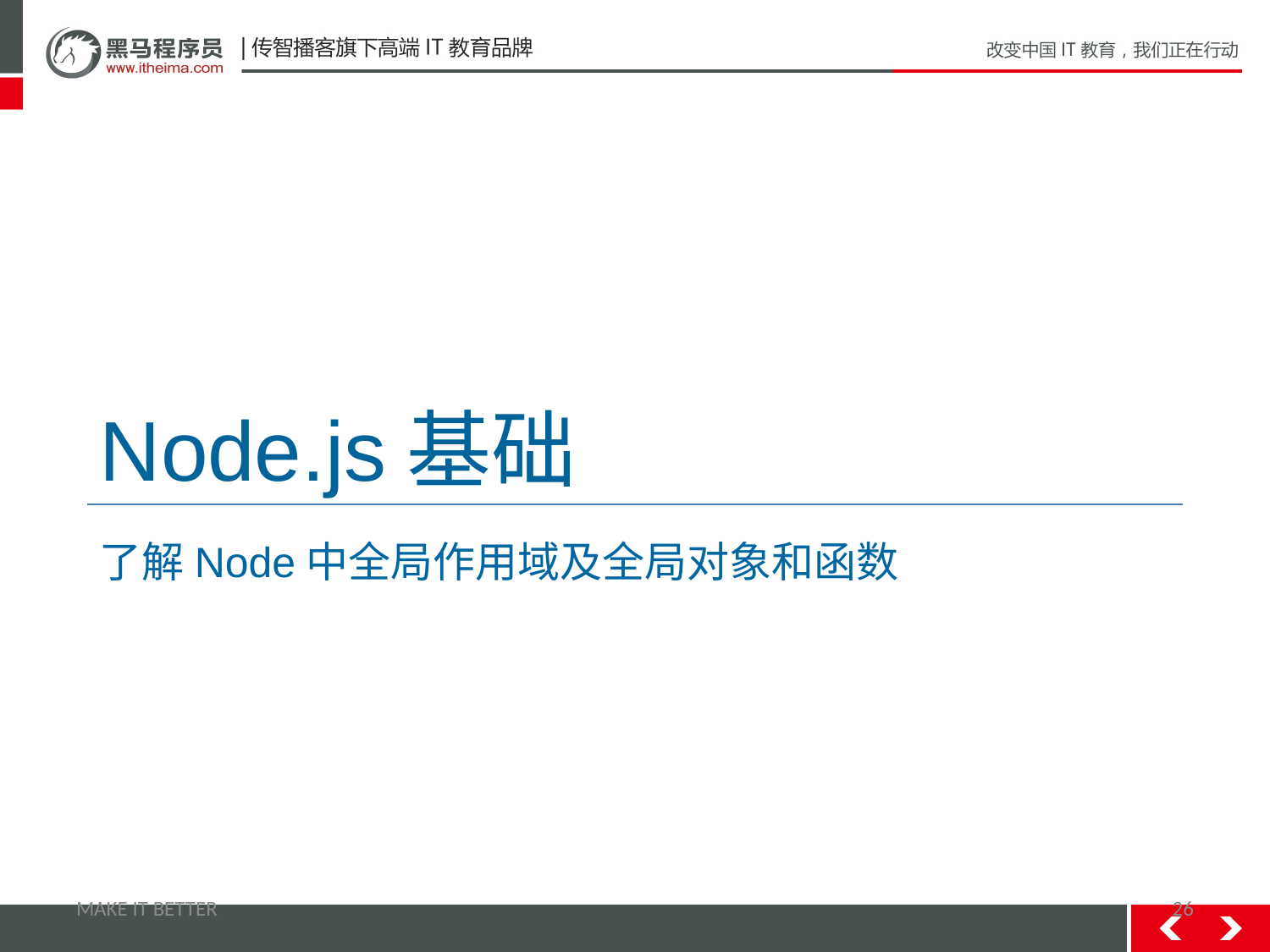

# Node.js基础
了解Node中全局作用域及全局对象和函数
MAKE IT BETTER
26